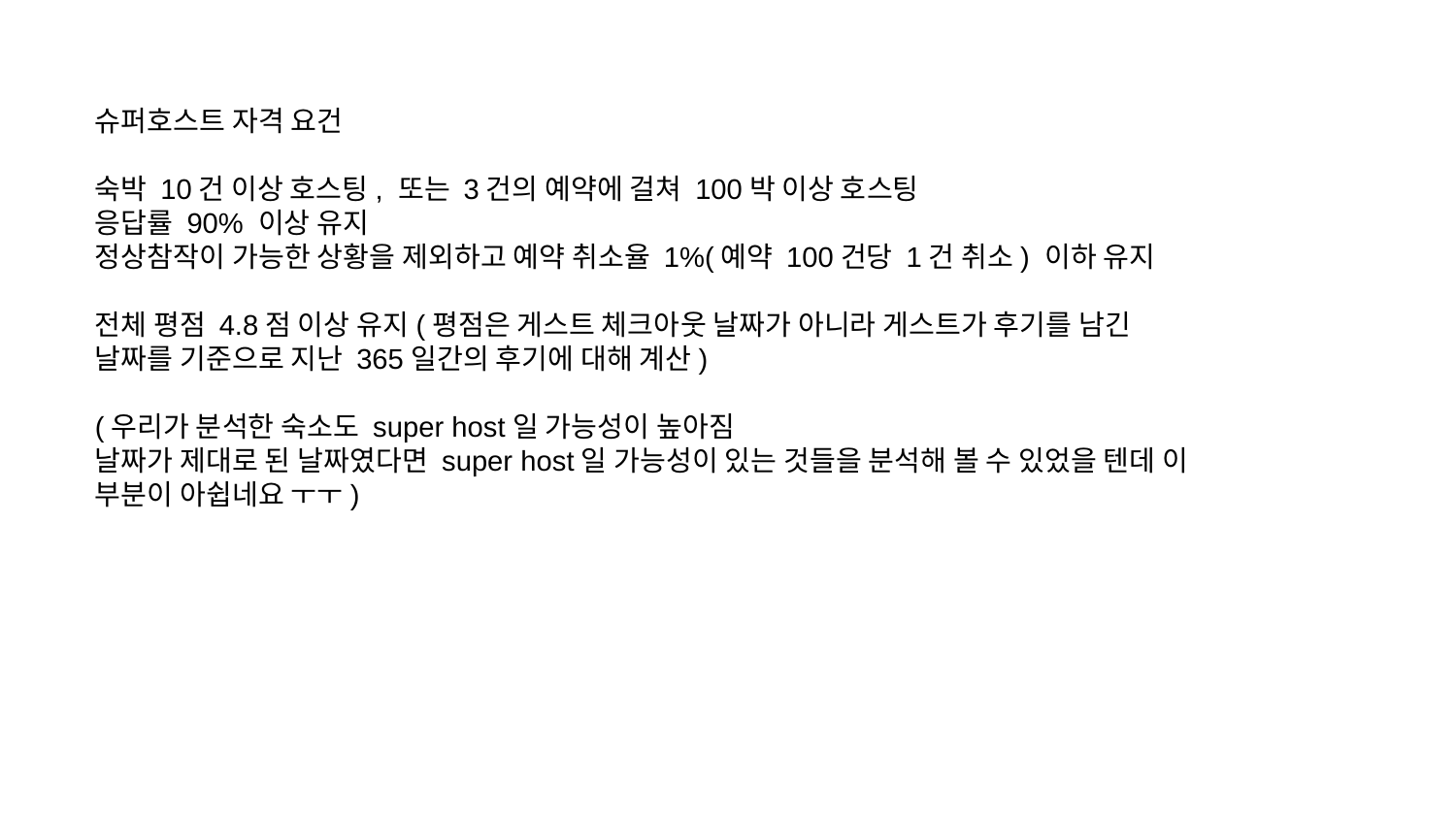

슈퍼호스트 자격 요건

숙박 10건 이상 호스팅, 또는 3건의 예약에 걸쳐 100박 이상 호스팅
응답률 90% 이상 유지
정상참작이 가능한 상황을 제외하고 예약 취소율 1%(예약 100건당 1건 취소) 이하 유지

전체 평점 4.8점 이상 유지(평점은 게스트 체크아웃 날짜가 아니라 게스트가 후기를 남긴 날짜를 기준으로 지난 365일간의 후기에 대해 계산)

(우리가 분석한 숙소도 super host일 가능성이 높아짐
날짜가 제대로 된 날짜였다면 super host일 가능성이 있는 것들을 분석해 볼 수 있었을 텐데 이 부분이 아쉽네요 ㅜㅜ)